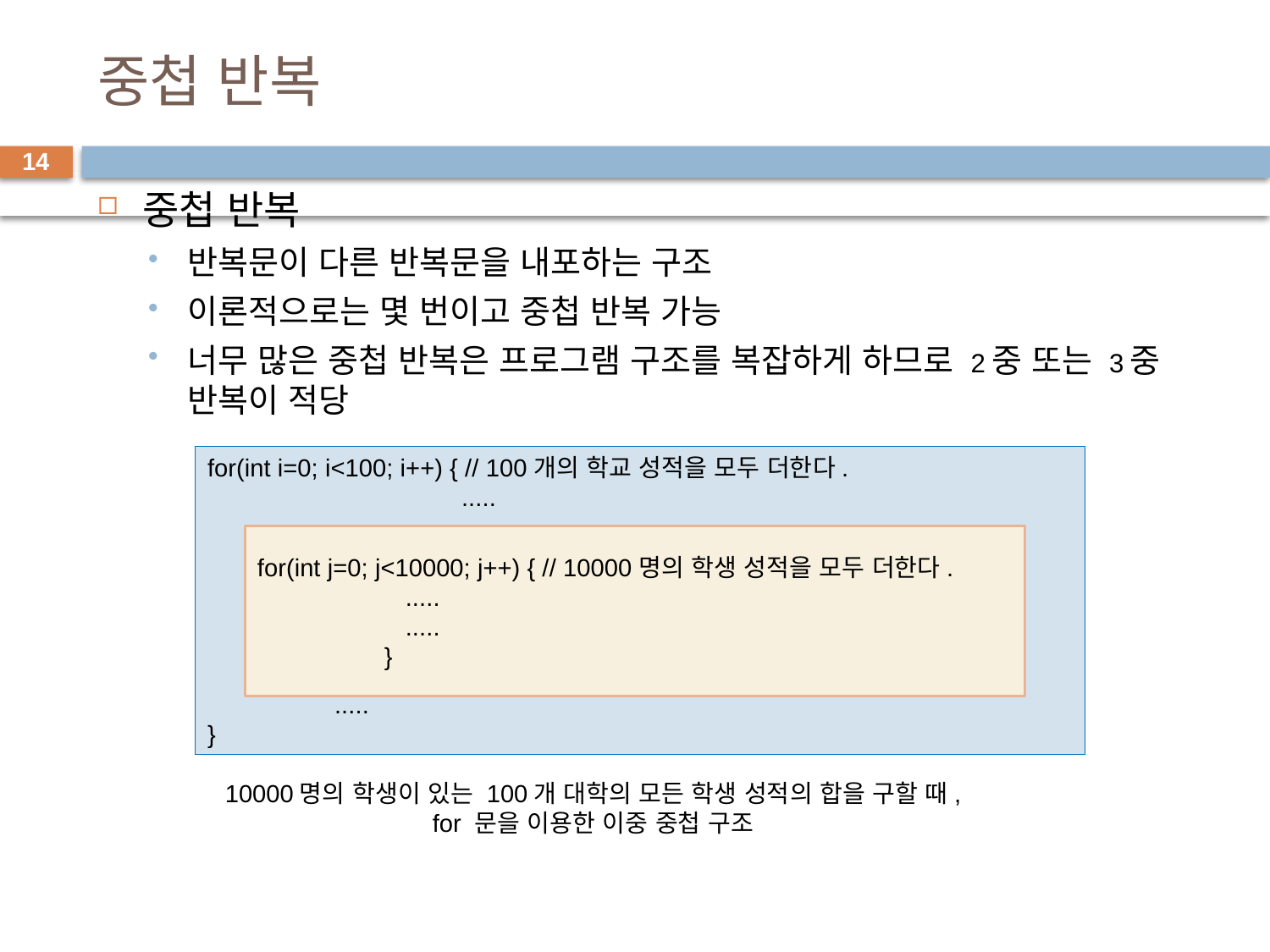

# 중첩 반복
14
중첩 반복
반복문이 다른 반복문을 내포하는 구조
이론적으로는 몇 번이고 중첩 반복 가능
너무 많은 중첩 반복은 프로그램 구조를 복잡하게 하므로 2중 또는 3중 반복이 적당

for(int i=0; i<100; i++) { // 100개의 학교 성적을 모두 더한다.
		.....

	.....
}
for(int j=0; j<10000; j++) { // 10000명의 학생 성적을 모두 더한다.
	   .....
	   .....
	}
10000명의 학생이 있는 100개 대학의 모든 학생 성적의 합을 구할 때,
for 문을 이용한 이중 중첩 구조